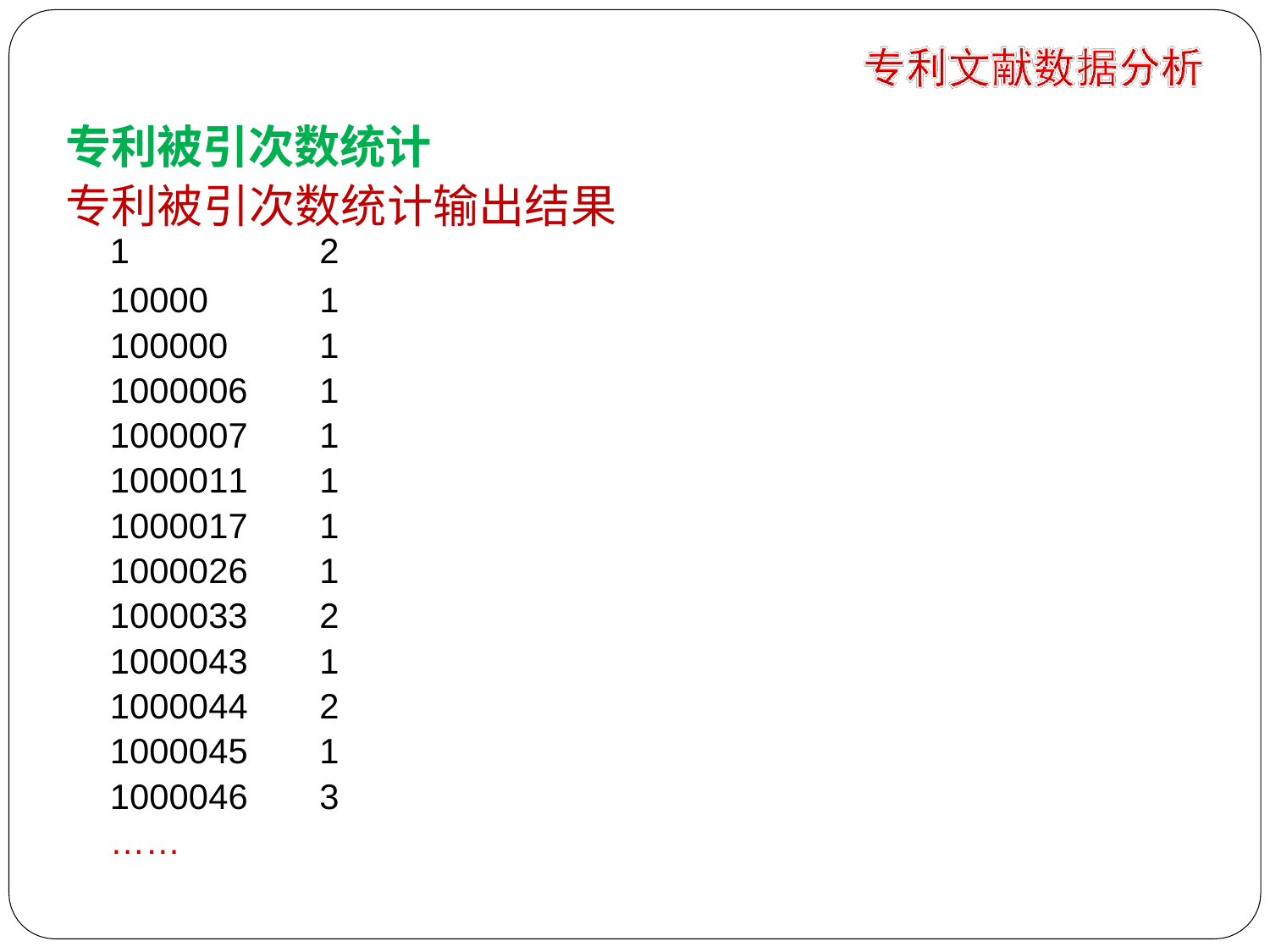

专利被引次数统计
专利被引次数统计输出结果
| 1 | 2 |
| --- | --- |
| 10000 | 1 |
| 100000 | 1 |
| 1000006 | 1 |
| 1000007 | 1 |
| 1000011 | 1 |
| 1000017 | 1 |
| 1000026 | 1 |
| 1000033 | 2 |
| 1000043 | 1 |
| 1000044 | 2 |
| 1000045 | 1 |
| 1000046 | 3 |
| …… |  |